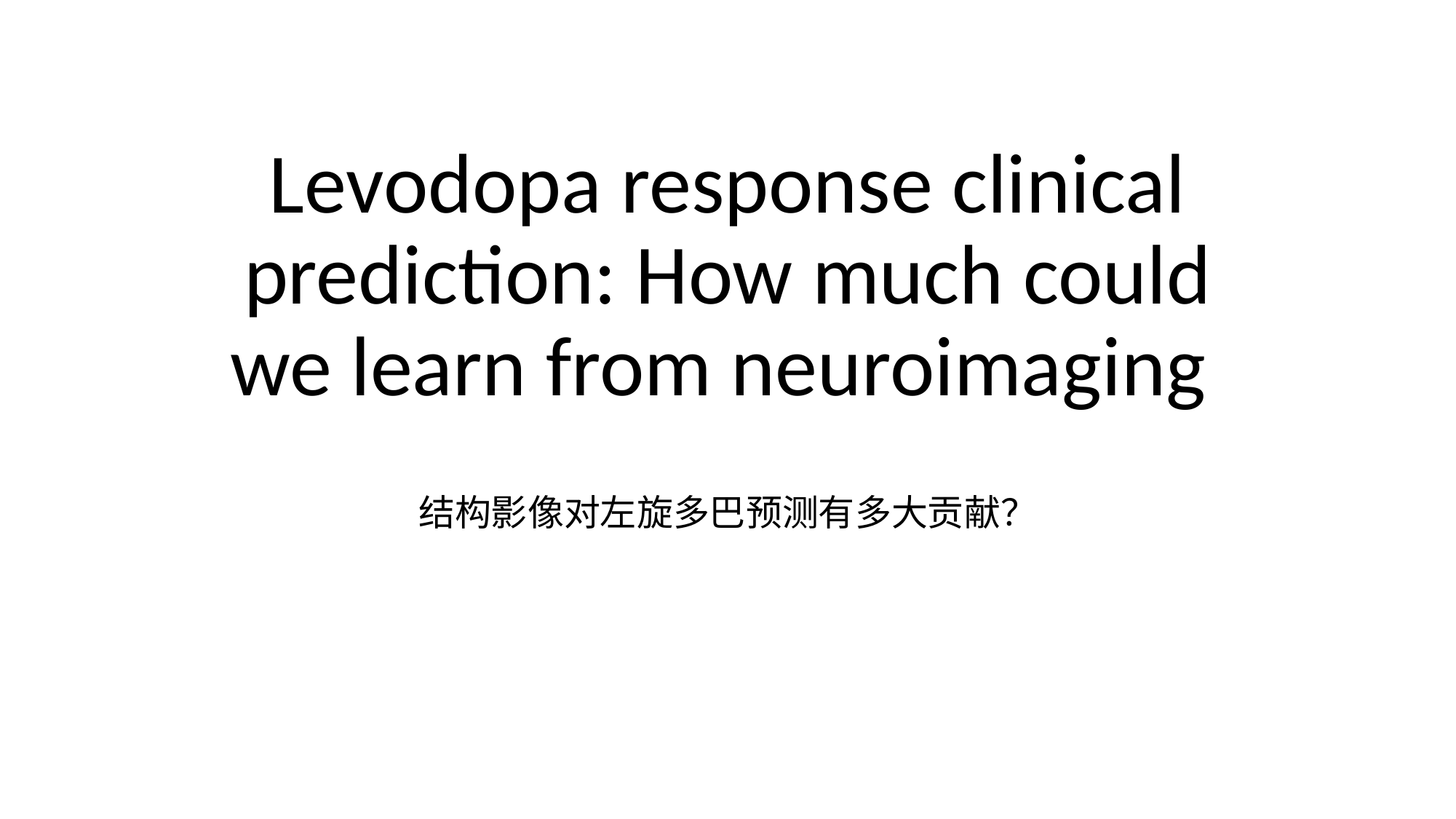

# Levodopa response clinical prediction: How much could we learn from neuroimaging

结构影像对左旋多巴预测有多大贡献？